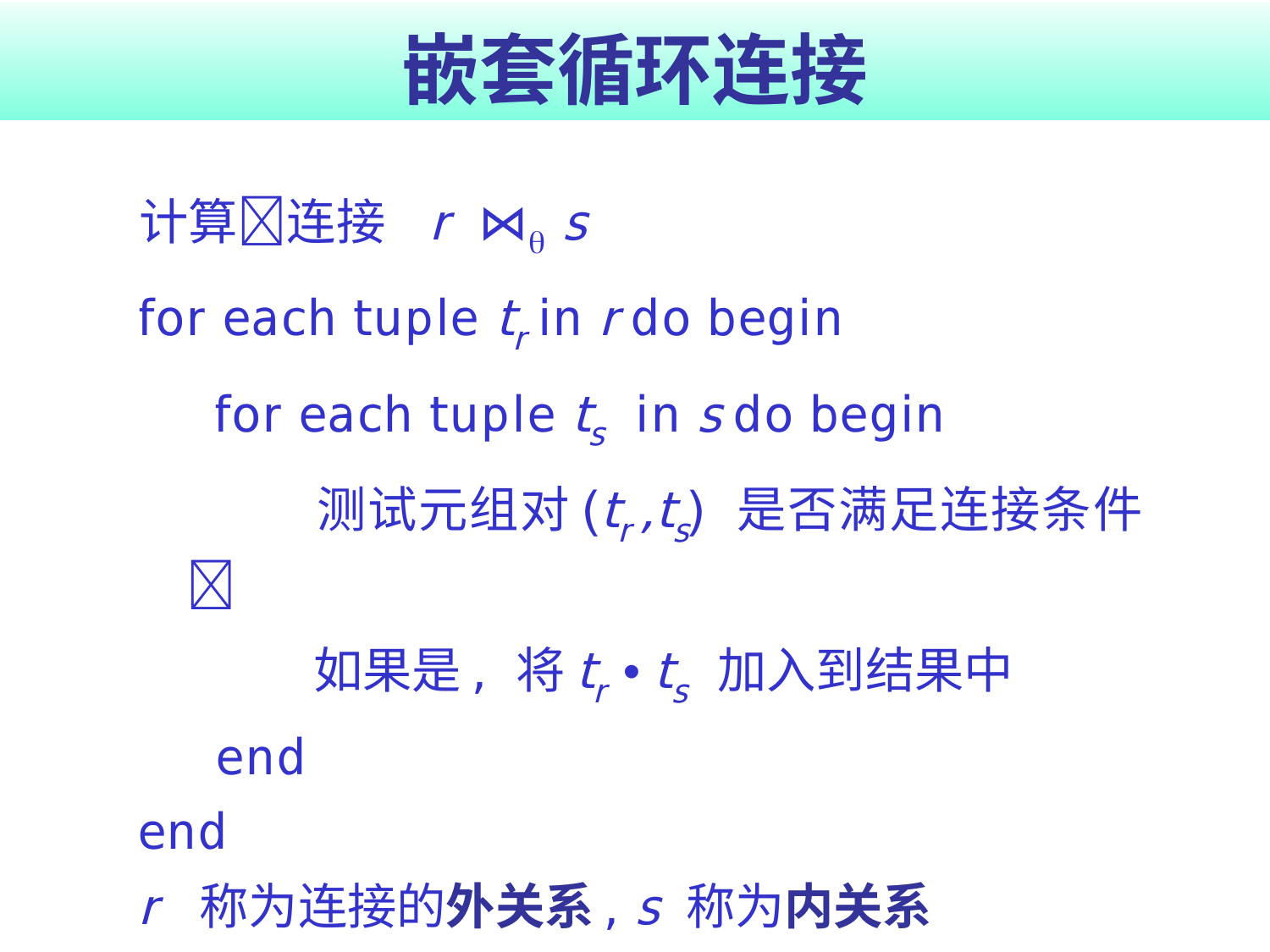

# 嵌套循环连接
计算θ连接   r  ⋈θ s
for each tuple tr in r do begin
	  for each tuple ts  in s do begin
		测试元组对(tr ,ts) 是否满足连接条件θ
		如果是, 将tr • ts 加入到结果中
	  end
end
r  称为连接的外关系, s 称为内关系
不需要索引, 可用于任何连接条件